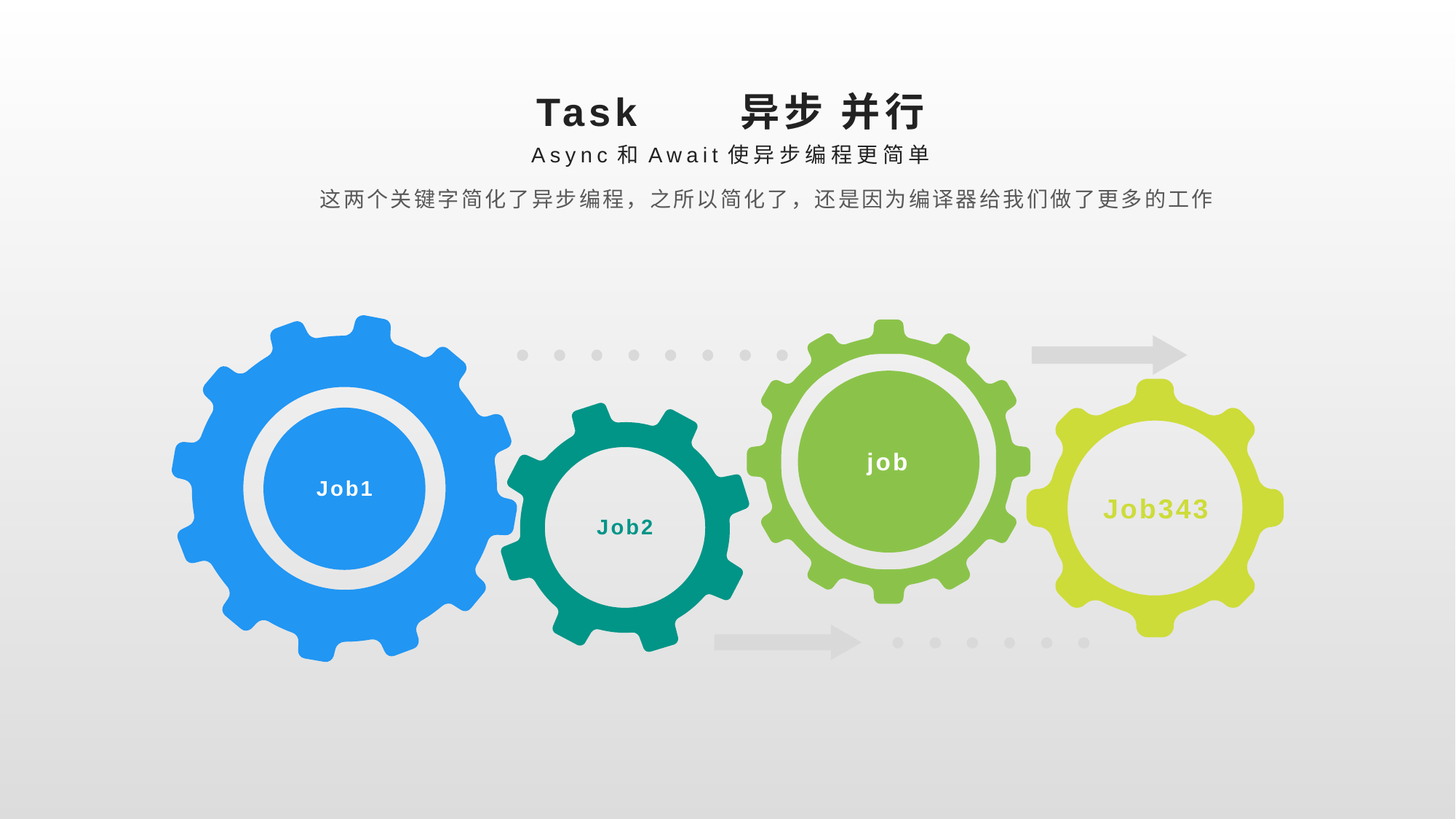

Task	异步 并行
Async和Await使异步编程更简单
这两个关键字简化了异步编程，之所以简化了，还是因为编译器给我们做了更多的工作

job
Job1
Job343
Job2